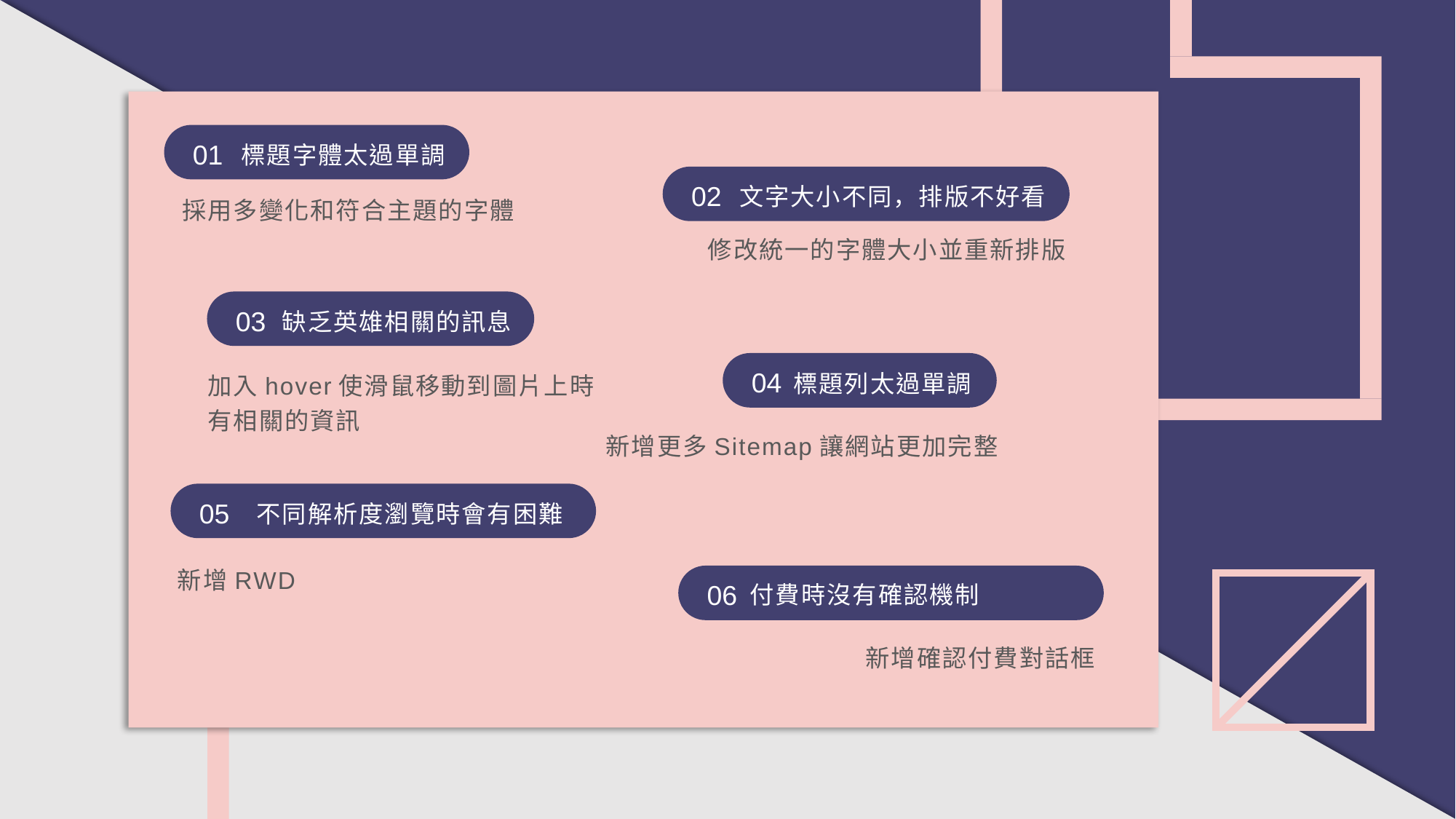

01
標題字體太過單調
  採用多變化和符合主題的字體

02
文字大小不同，排版不好看
修改統一的字體大小並重新排版

03
缺乏英雄相關的訊息
加入hover使滑鼠移動到圖片上時有相關的資訊

04
標題列太過單調
新增更多Sitemap讓網站更加完整

05
不同解析度瀏覽時會有困難
新增RWD

06
付費時沒有確認機制
新增確認付費對話框